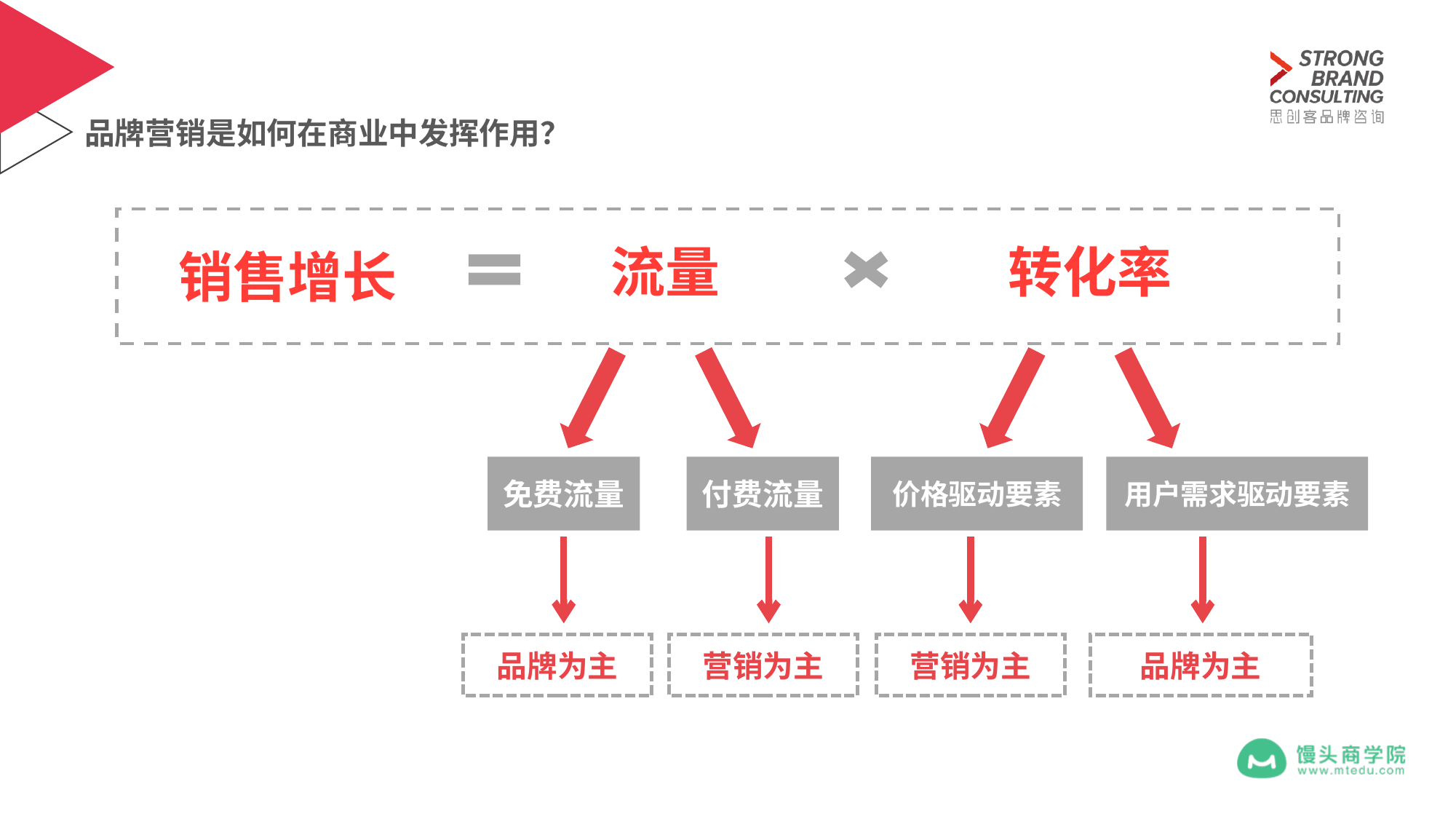

品牌营销是如何在商业中发挥作用？

流量
转化率

免费流量
付费流量
品牌为主
营销为主

价格驱动要素
用户需求驱动要素
营销为主
品牌为主
销售增长